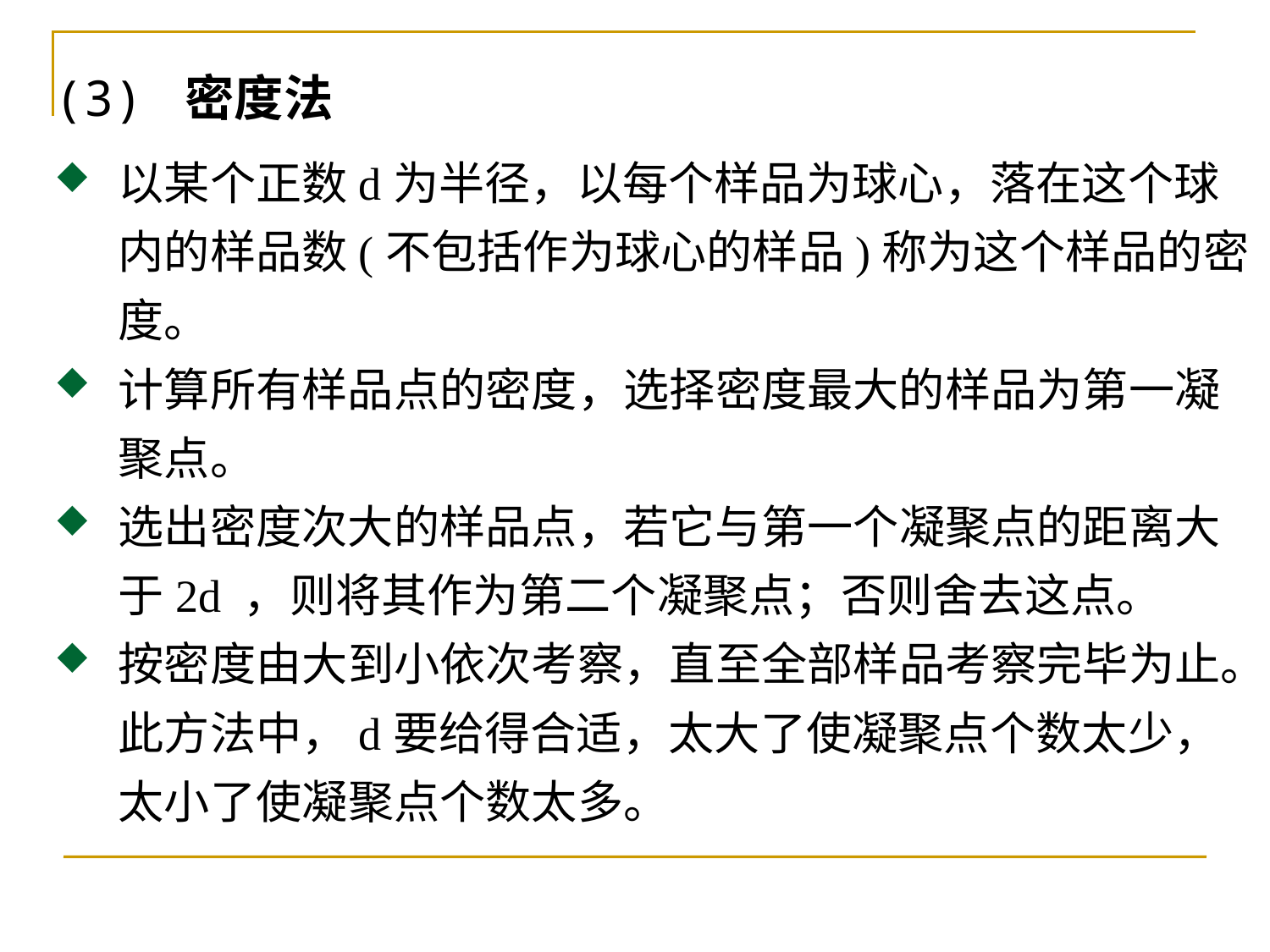

(3) 密度法
以某个正数d为半径，以每个样品为球心，落在这个球内的样品数(不包括作为球心的样品)称为这个样品的密度。
计算所有样品点的密度，选择密度最大的样品为第一凝聚点。
选出密度次大的样品点，若它与第一个凝聚点的距离大于2d ，则将其作为第二个凝聚点；否则舍去这点。
按密度由大到小依次考察，直至全部样品考察完毕为止。此方法中，d要给得合适，太大了使凝聚点个数太少，太小了使凝聚点个数太多。